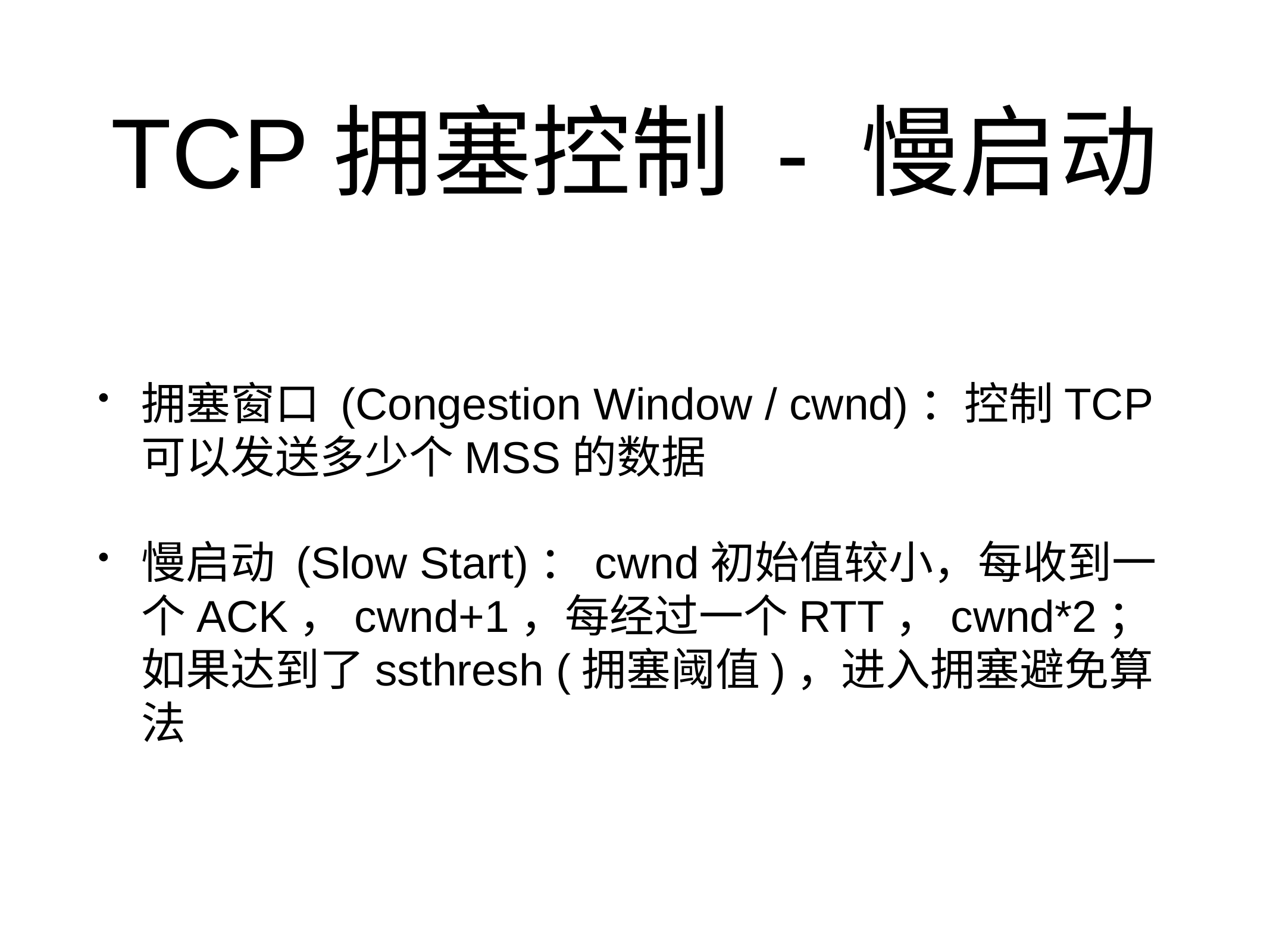

# TCP拥塞控制 - 慢启动
拥塞窗口 (Congestion Window / cwnd)：控制TCP可以发送多少个MSS的数据
慢启动 (Slow Start)：cwnd初始值较小，每收到一个ACK，cwnd+1，每经过一个RTT，cwnd*2；如果达到了ssthresh (拥塞阈值)，进入拥塞避免算法